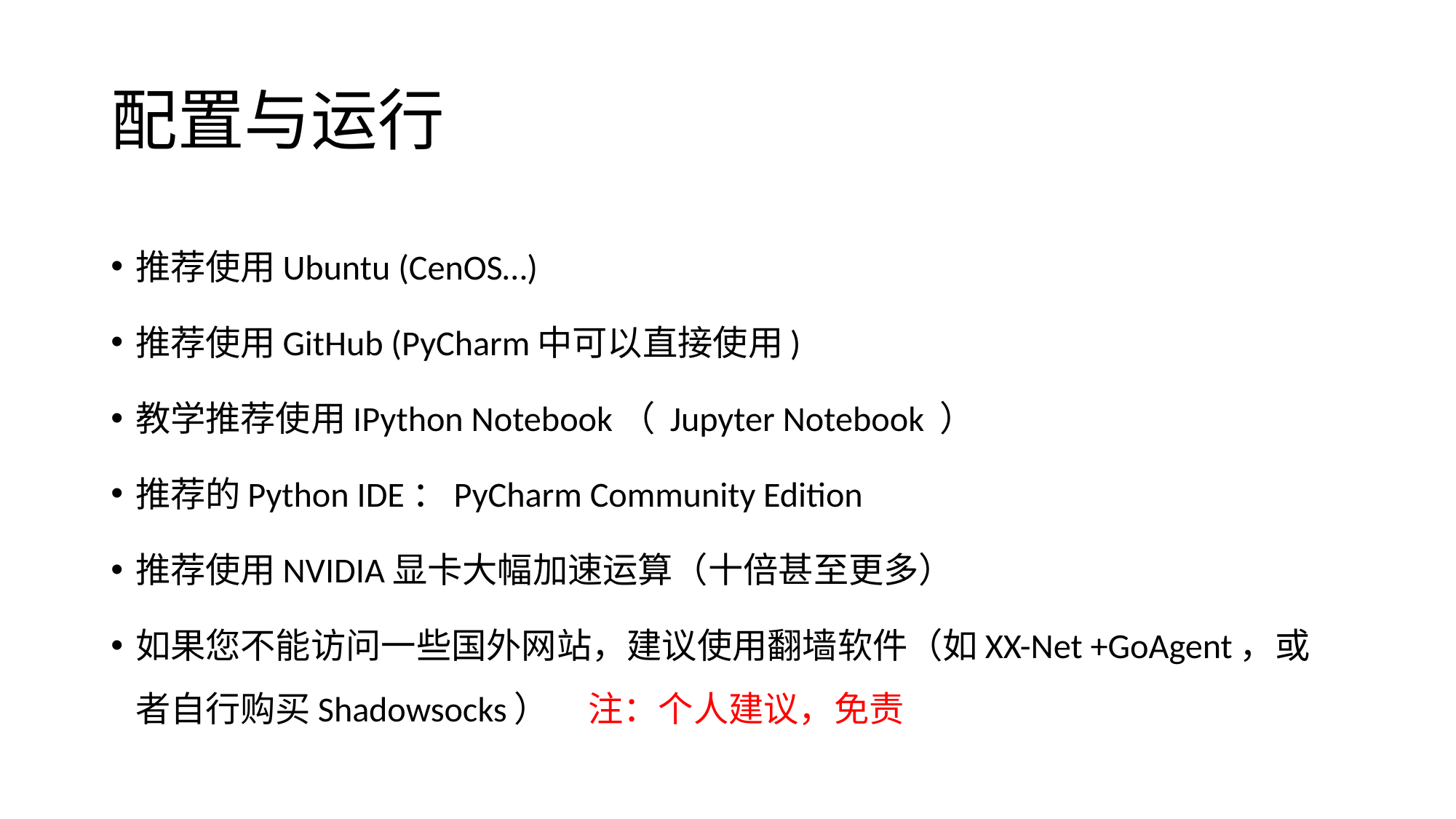

# 配置与运行
推荐使用Ubuntu (CenOS…)
推荐使用GitHub (PyCharm中可以直接使用)
教学推荐使用IPython Notebook（ Jupyter Notebook ）
推荐的Python IDE：PyCharm Community Edition
推荐使用NVIDIA显卡大幅加速运算（十倍甚至更多）
如果您不能访问一些国外网站，建议使用翻墙软件（如XX-Net +GoAgent，或者自行购买Shadowsocks）     注：个人建议，免责